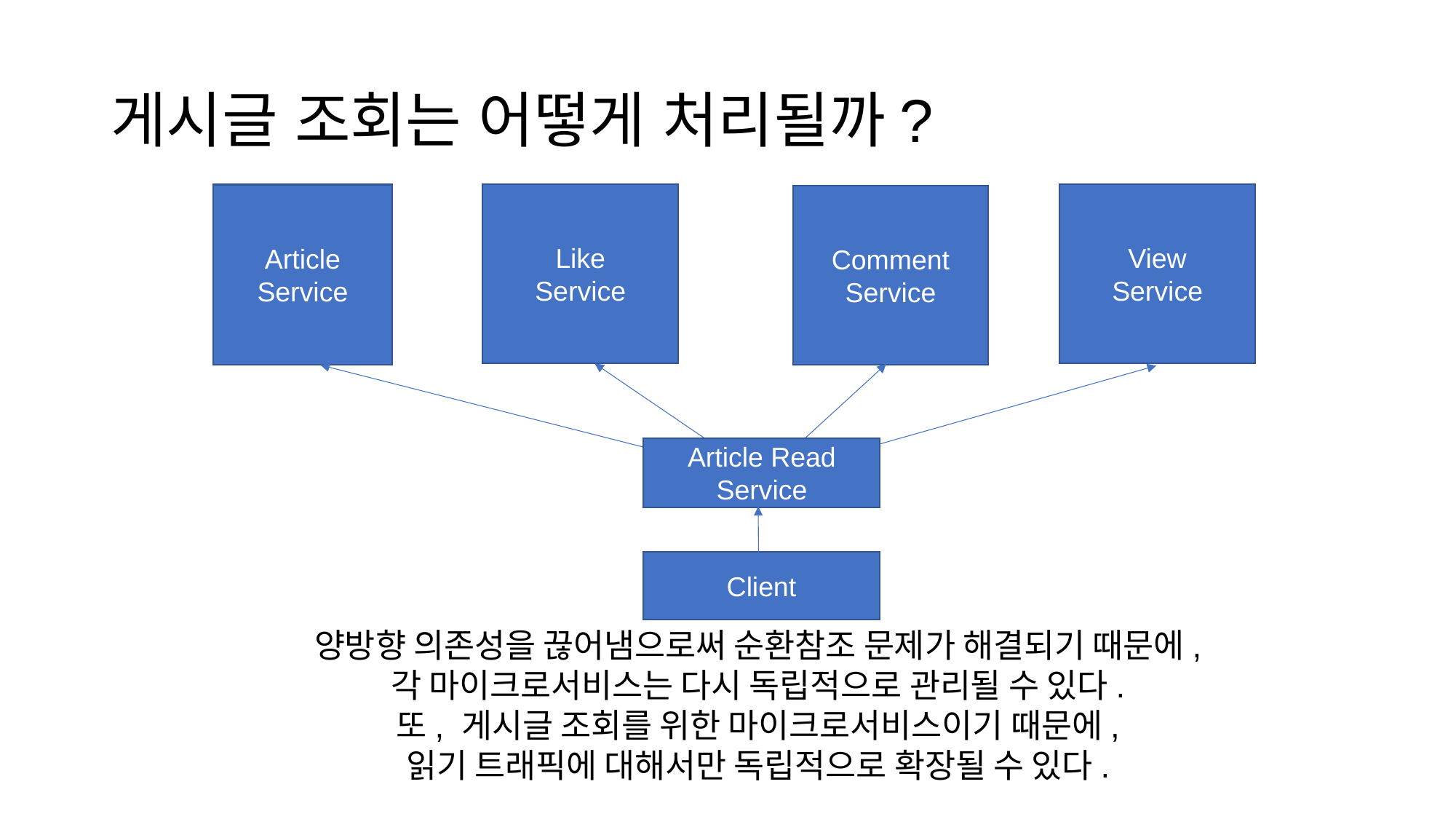

# 게시글 조회는 어떻게 처리될까?
Like
Service
View
Service
Article
Service
Comment
Service
Article Read Service
Client
양방향 의존성을 끊어냄으로써 순환참조 문제가 해결되기 때문에,
각 마이크로서비스는 다시 독립적으로 관리될 수 있다.
또, 게시글 조회를 위한 마이크로서비스이기 때문에,
읽기 트래픽에 대해서만 독립적으로 확장될 수 있다.